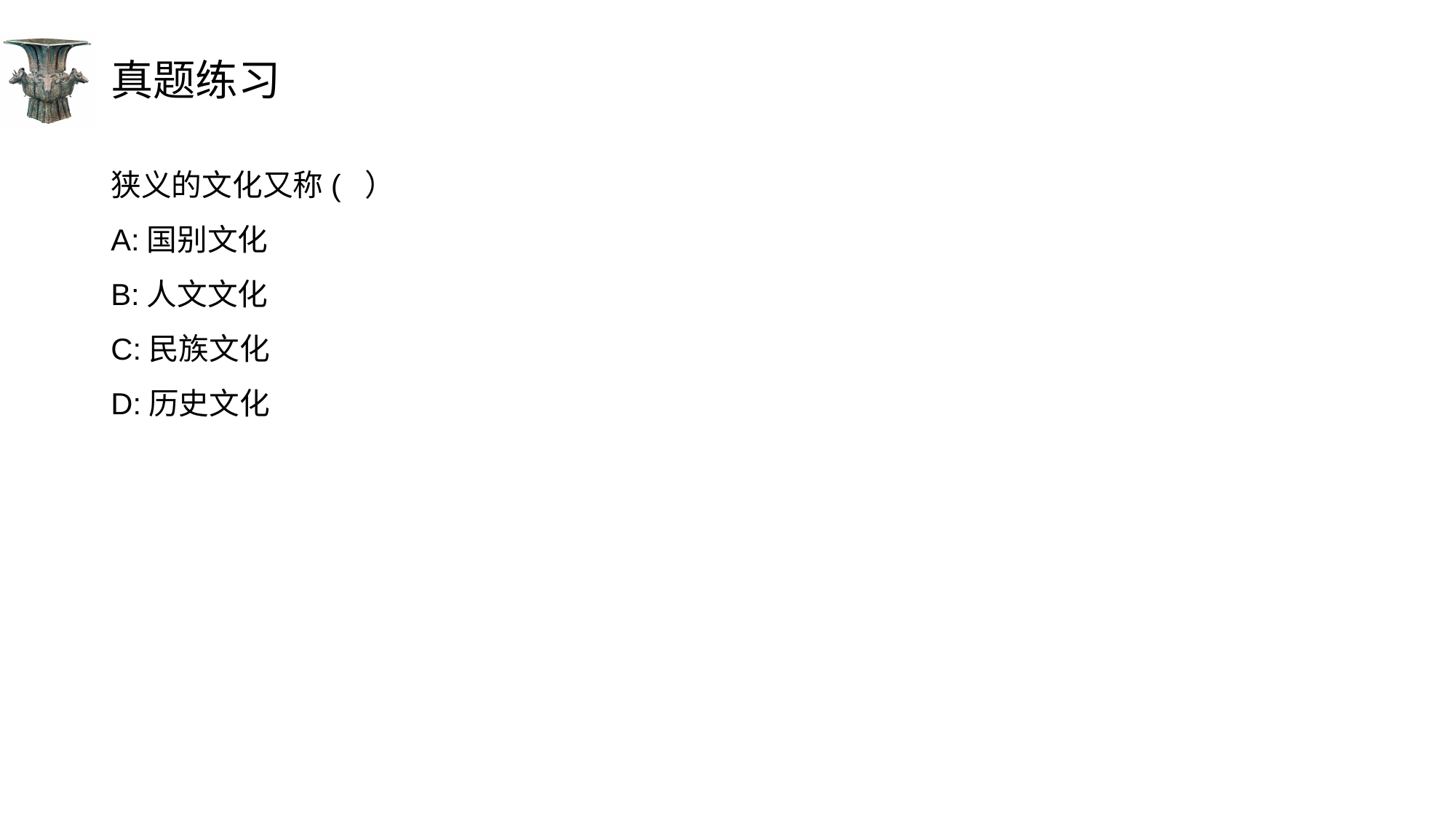

# 真题练习
狭义的文化又称(  ）
A:国别文化
B:人文文化
C:民族文化
D:历史文化
33